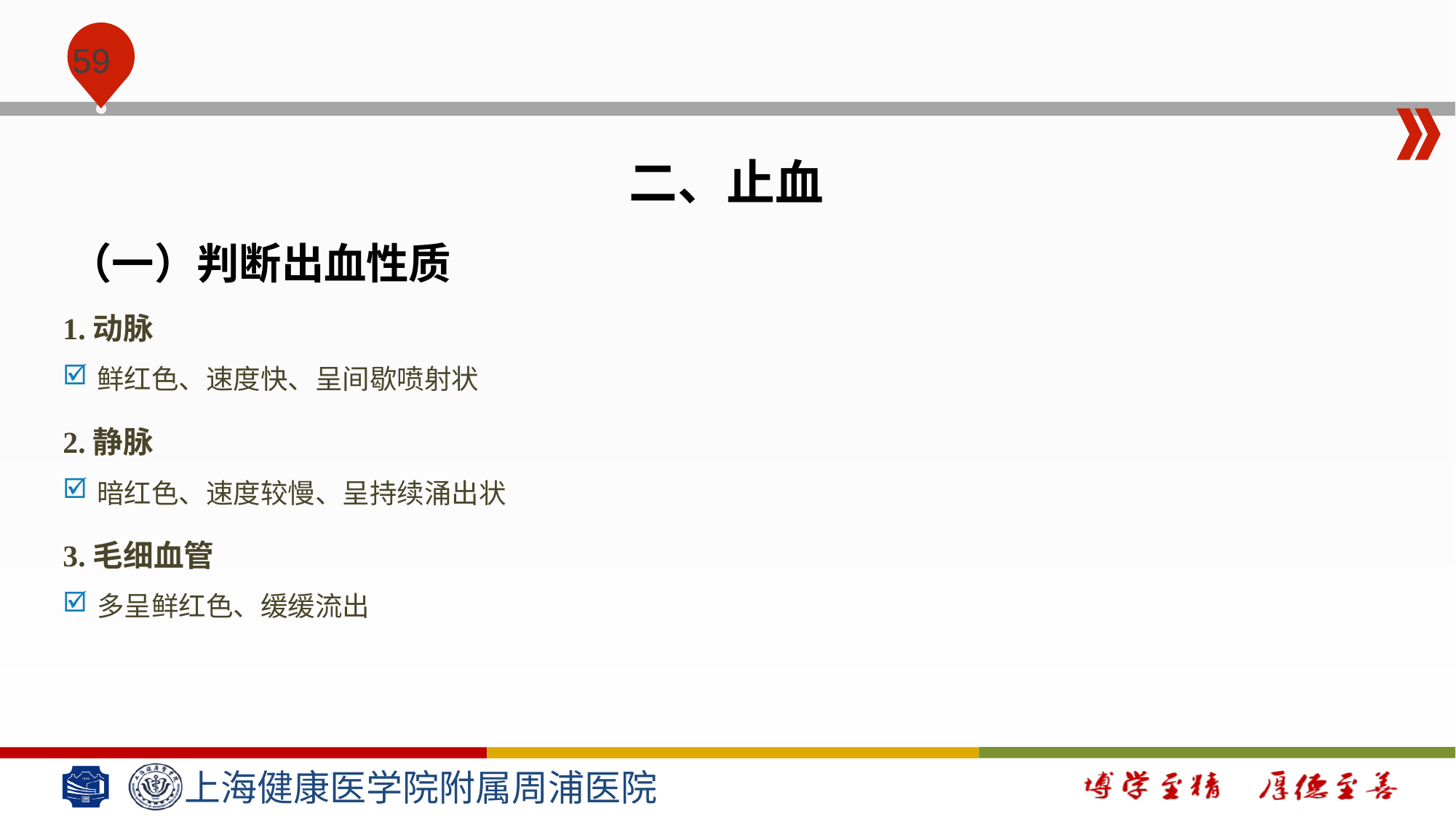

#
二、止血
（一）判断出血性质
1.动脉
鲜红色、速度快、呈间歇喷射状
2.静脉
暗红色、速度较慢、呈持续涌出状
3.毛细血管
多呈鲜红色、缓缓流出